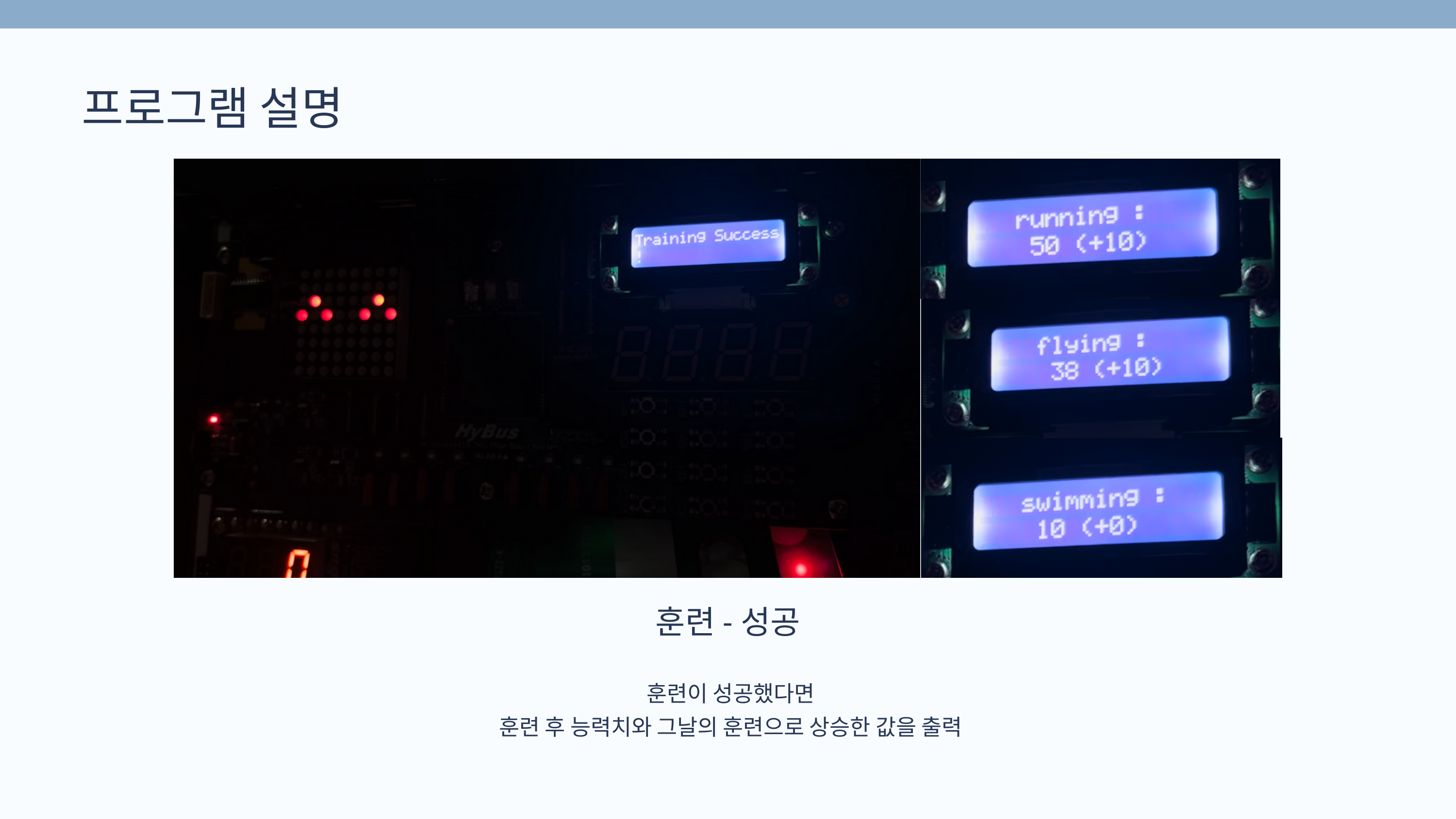

프로그램 설명

훈련-성공
훈련이 성공했다면
훈련 후 능력치와 그날의 훈련으로 상승한 값을 출력